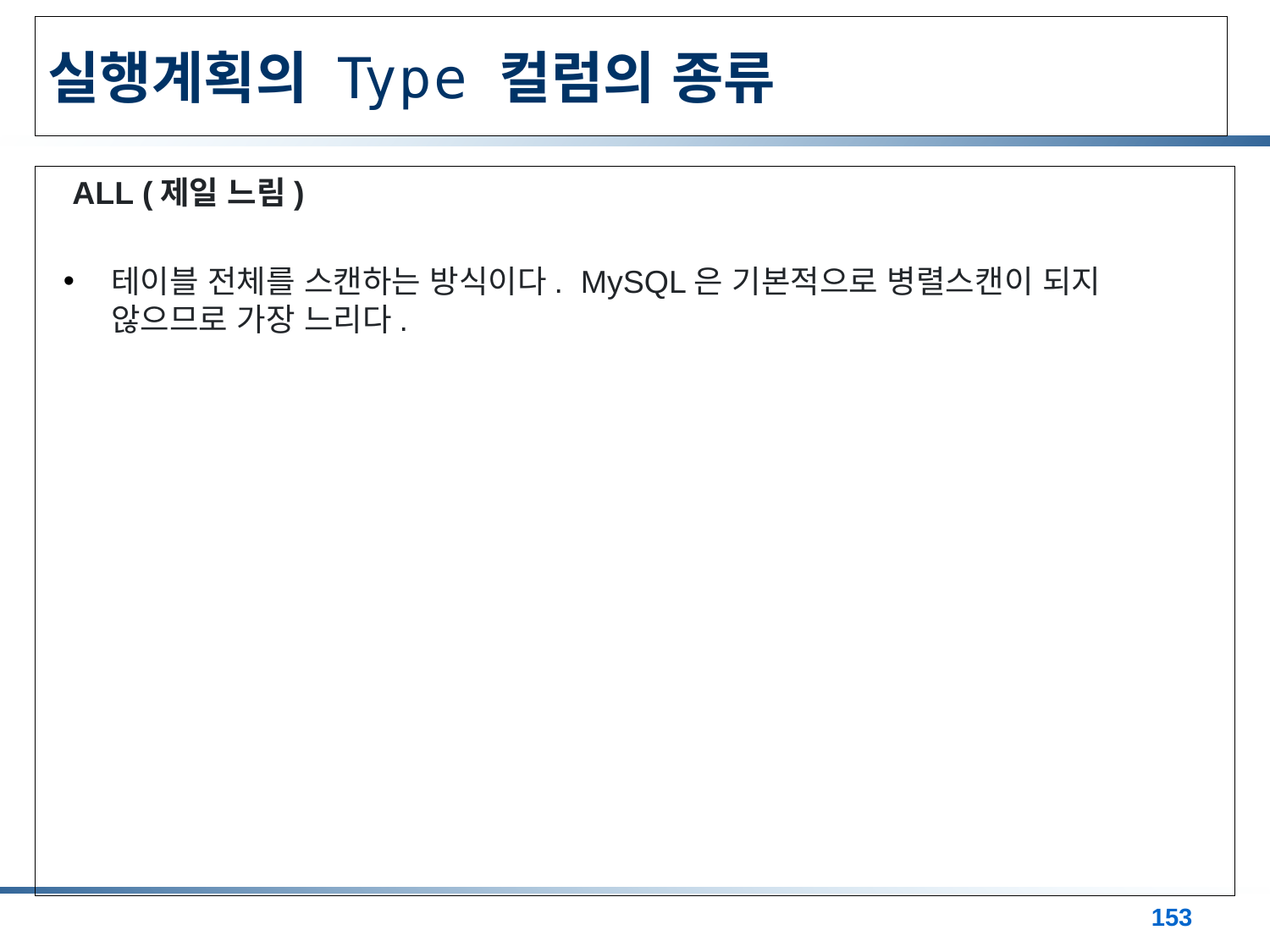

# 실행계획의 Type 컬럼의 종류
 ALL (제일 느림)

테이블 전체를 스캔하는 방식이다.  MySQL은 기본적으로 병렬스캔이 되지 않으므로 가장 느리다.